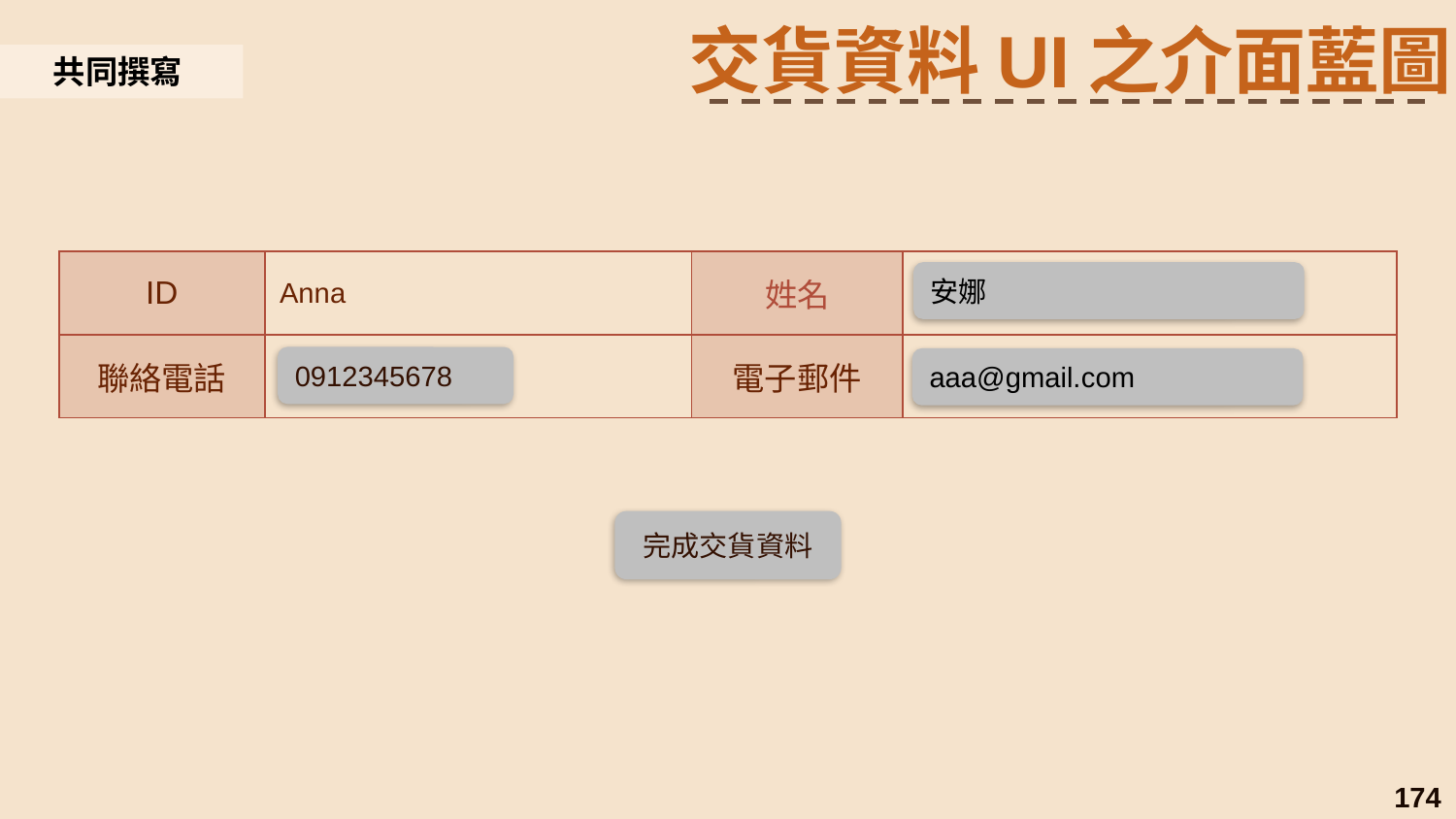

交貨資料UI之介面藍圖

共同撰寫
| ID | Anna | 姓名 |  |
| --- | --- | --- | --- |
| 聯絡電話 |  | 電子郵件 |  |
安娜
0912345678
aaa@gmail.com
完成交貨資料
174